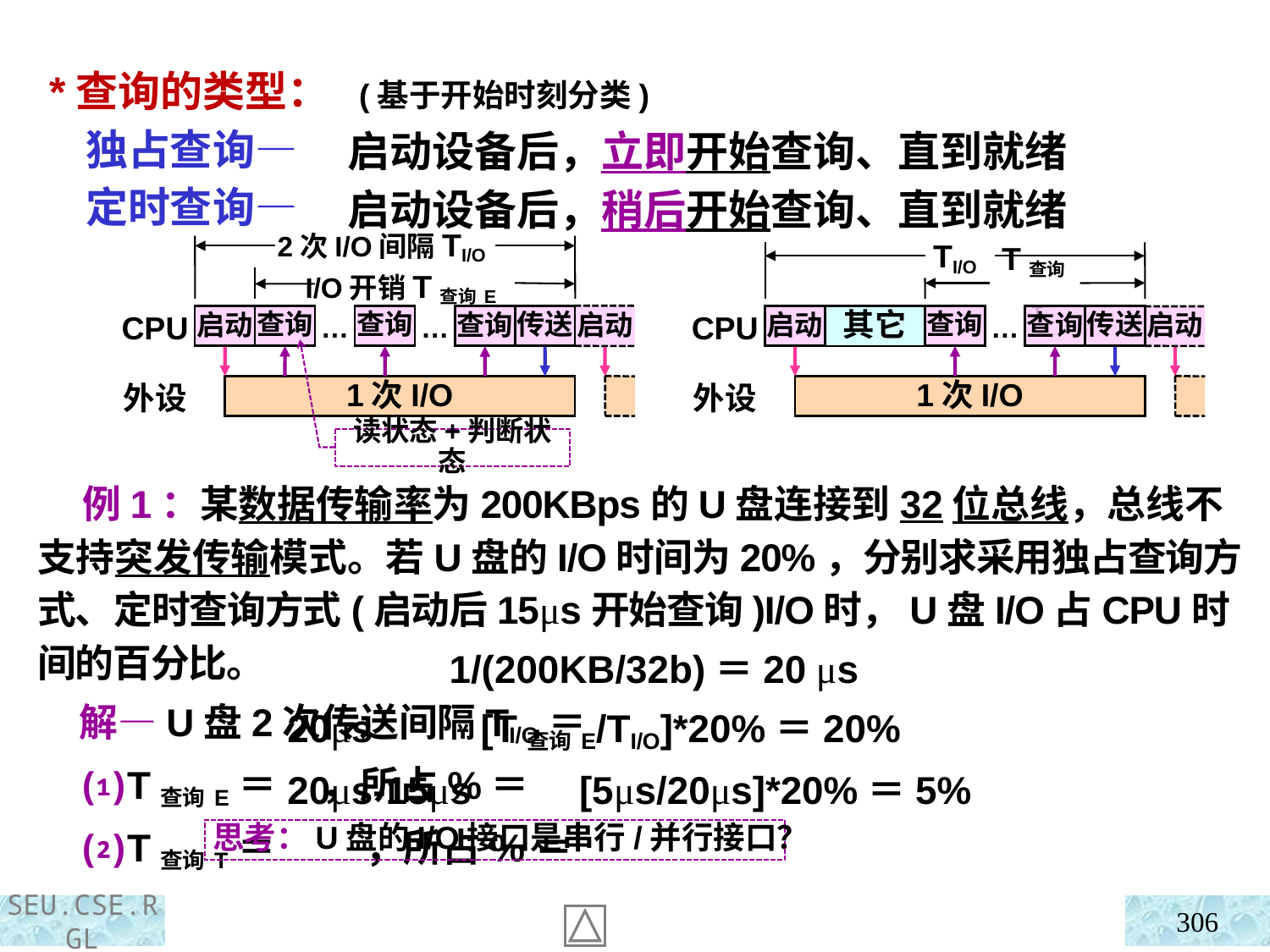

*查询的类型：  (基于开始时刻分类)
    独占查询—
    定时查询—
启动设备后，立即开始查询、直到就绪
启动设备后，稍后开始查询、直到就绪
2次I/O间隔TI/O
    I/O开销T查询E

CPU
查询
…
查询
…
查询
传送
启动
启动

外设
1次I/O

TI/O

T查询T

CPU
其它
查询
…
查询
传送
启动
启动

外设
1次I/O

读状态+判断状态
    例1：某数据传输率为200KBps的U盘连接到32位总线，总线不支持突发传输模式。若U盘的I/O时间为20%，分别求采用独占查询方式、定时查询方式(启动后15μs开始查询)I/O时，U盘I/O占CPU时间的百分比。
    解—U盘2次传送间隔TI/O＝
    ⑴T查询E＝     ，所占%＝
    ⑵T查询T＝          ，所占%＝
               1/(200KB/32b)＝20 μs
20μs          [T查询E/TI/O]*20%＝20%
20μs-15μs          [5μs/20μs]*20%＝5%
思考：U盘的I/O接口是串行/并行接口？
306